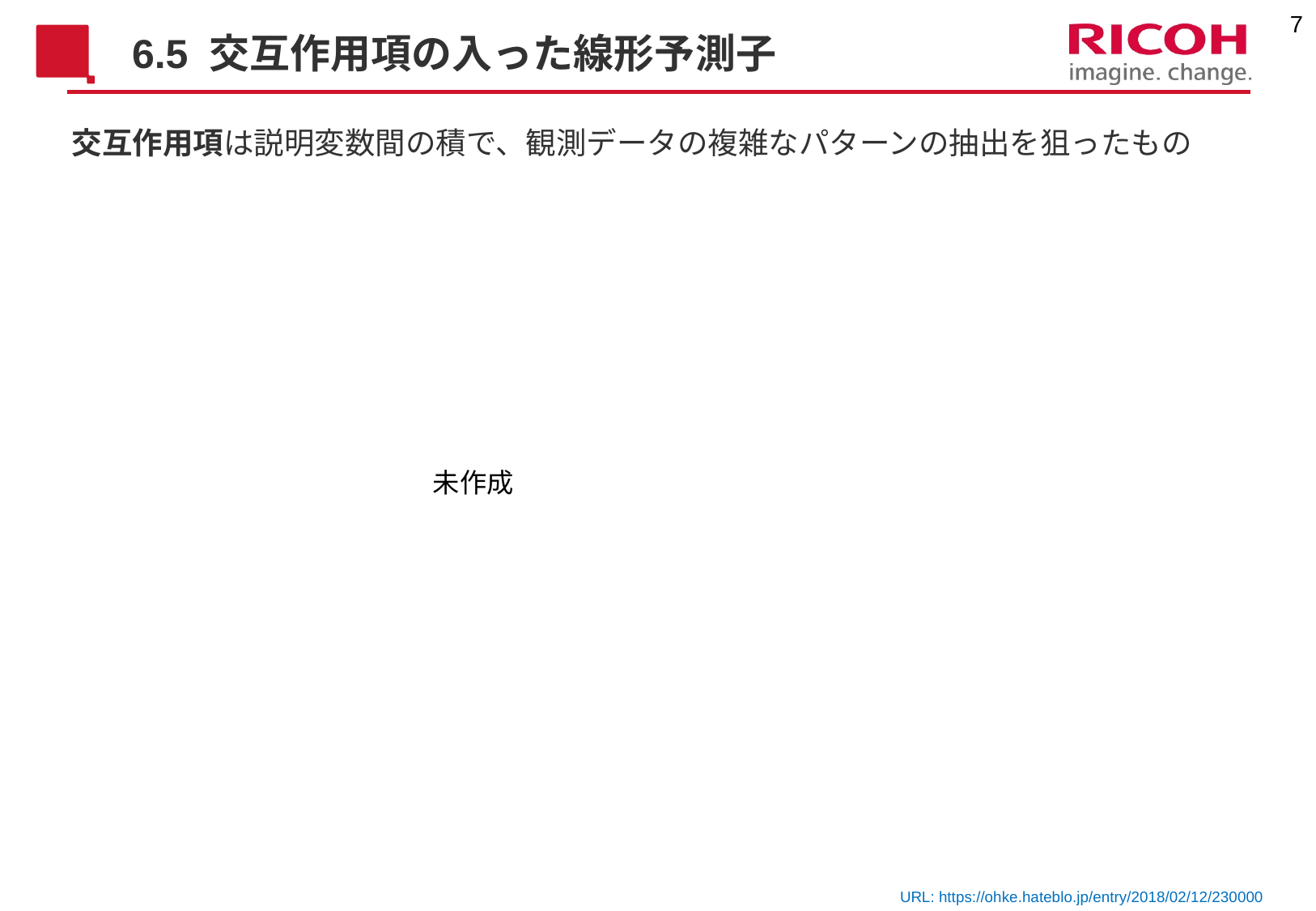

# 6.5 交互作用項の入った線形予測子
交互作用項は説明変数間の積で、観測データの複雑なパターンの抽出を狙ったもの
未作成
URL: https://ohke.hateblo.jp/entry/2018/02/12/230000